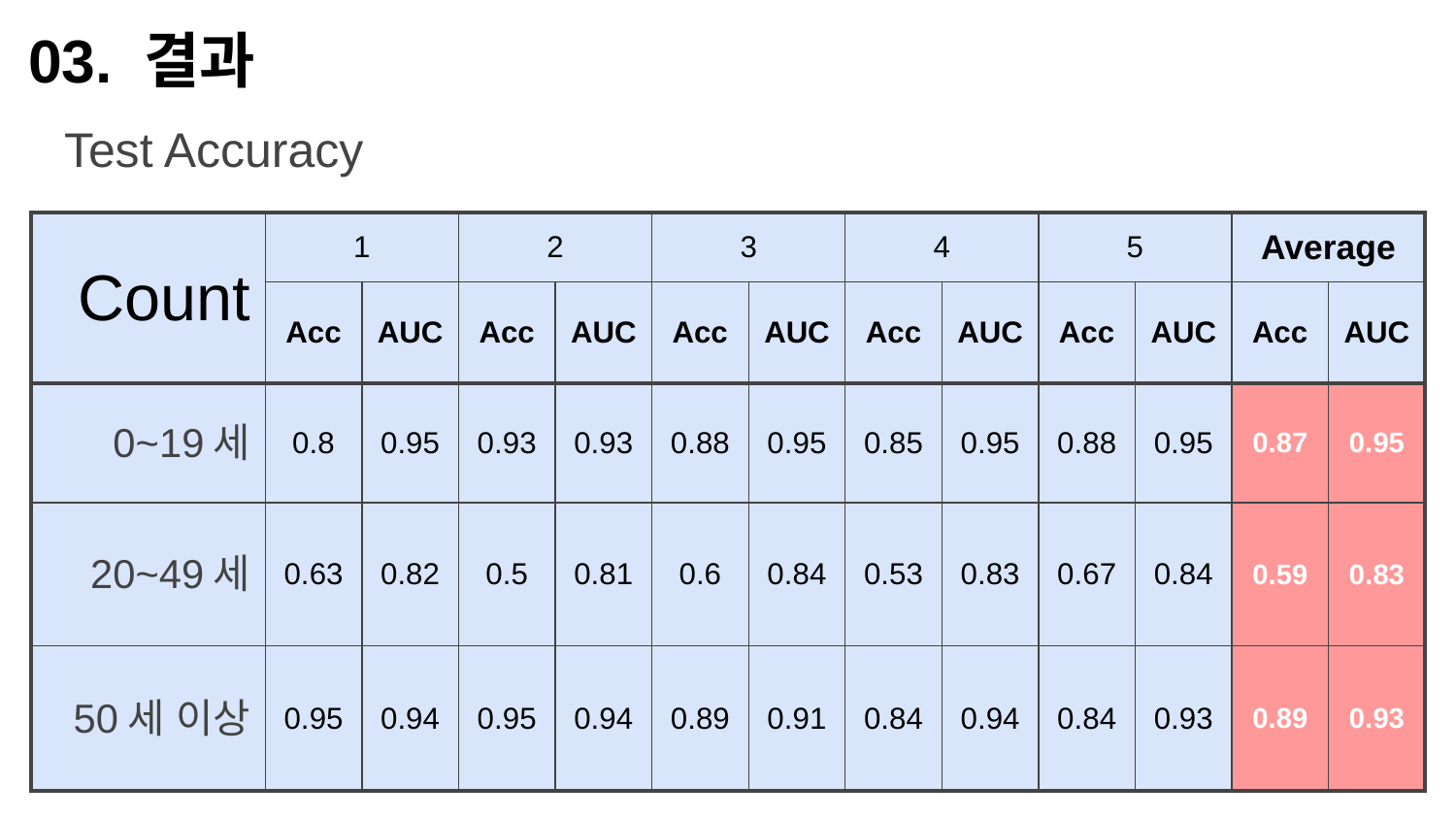

03. 결과
Test Accuracy
| Count | 1 |  | 2 |  | 3 |  | 4 |  | 5 |  | Average |  |
| --- | --- | --- | --- | --- | --- | --- | --- | --- | --- | --- | --- | --- |
|  | Acc | AUC | Acc | AUC | Acc | AUC | Acc | AUC | Acc | AUC | Acc | AUC |
| 0~19세 | 0.8 | 0.95 | 0.93 | 0.93 | 0.88 | 0.95 | 0.85 | 0.95 | 0.88 | 0.95 | 0.87 | 0.95 |
| 20~49세 | 0.63 | 0.82 | 0.5 | 0.81 | 0.6 | 0.84 | 0.53 | 0.83 | 0.67 | 0.84 | 0.59 | 0.83 |
| 50세 이상 | 0.95 | 0.94 | 0.95 | 0.94 | 0.89 | 0.91 | 0.84 | 0.94 | 0.84 | 0.93 | 0.89 | 0.93 |